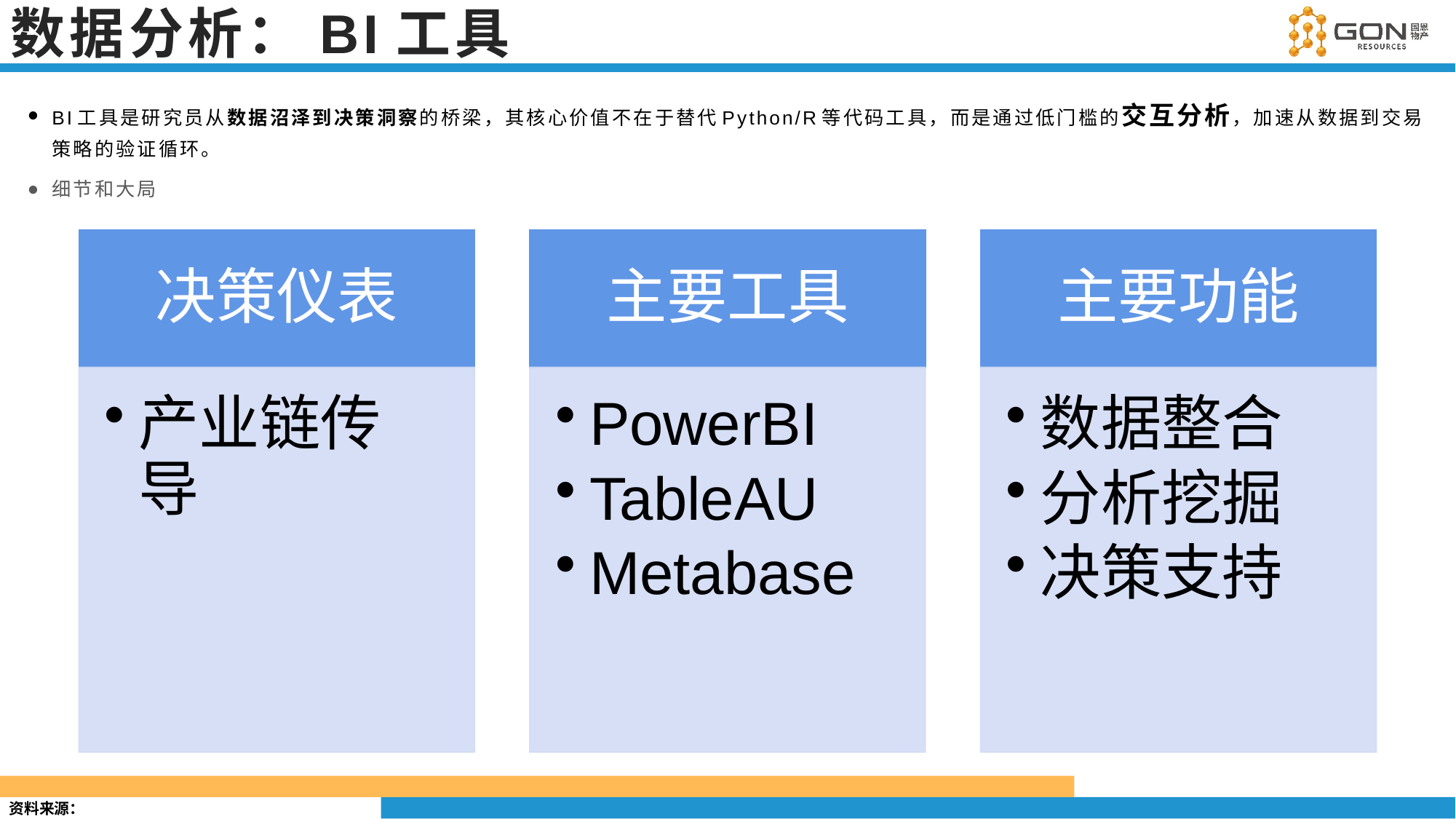

# 数据分析：BI工具
BI工具是研究员从数据沼泽到决策洞察的桥梁，其核心价值不在于替代Python/R等代码工具，而是通过低门槛的交互分析，加速从数据到交易策略的验证循环。
细节和大局
决策仪表
产业链传导
主要工具
PowerBI
TableAU
Metabase
主要功能
数据整合
分析挖掘
决策支持